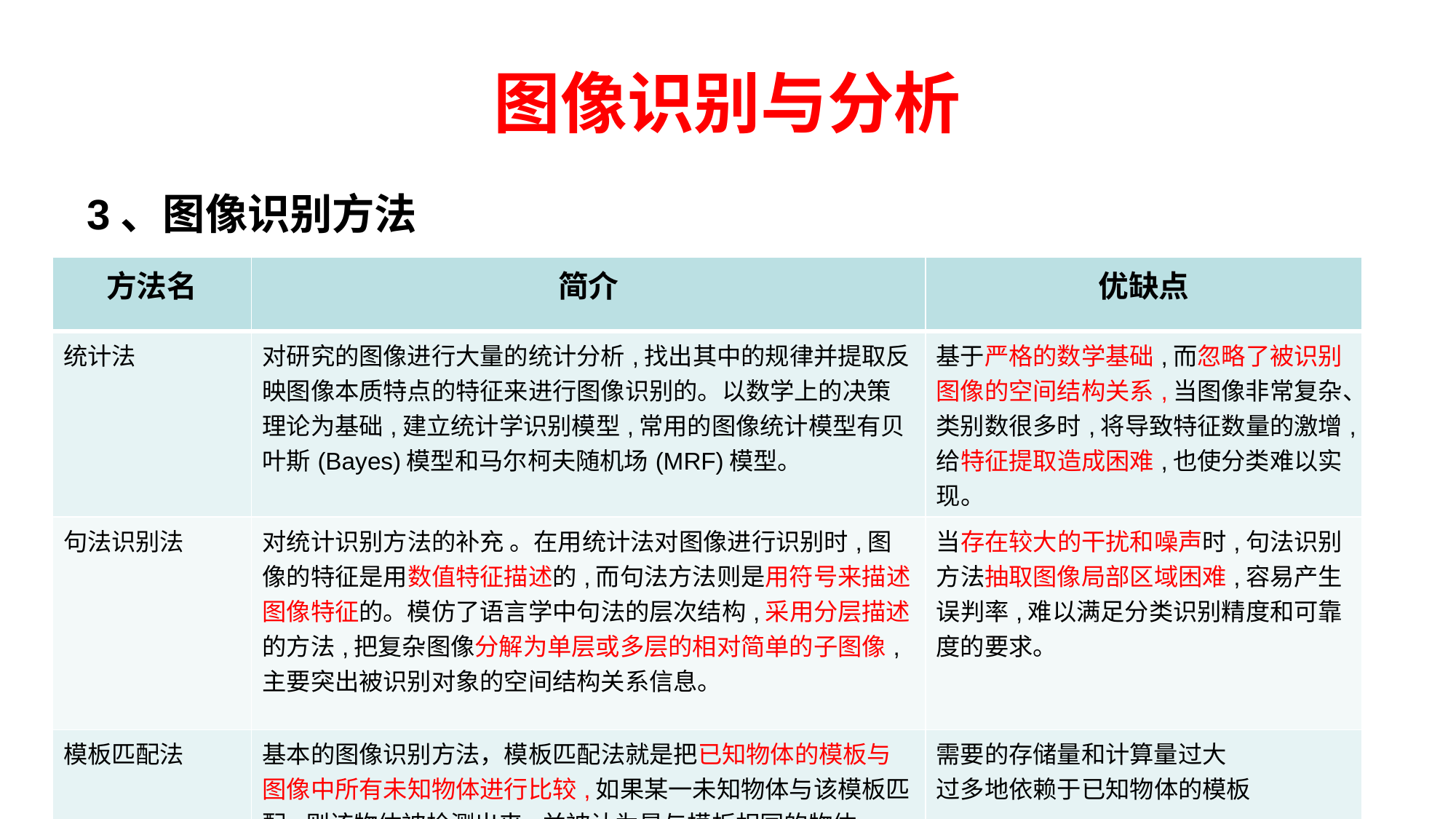

# 图像识别与分析
  3、图像识别方法
| 方法名 | 简介 | 优缺点 |
| --- | --- | --- |
| 统计法 | 对研究的图像进行大量的统计分析,找出其中的规律并提取反映图像本质特点的特征来进行图像识别的。以数学上的决策理论为基础,建立统计学识别模型,常用的图像统计模型有贝叶斯(Bayes)模型和马尔柯夫随机场(MRF)模型。 | 基于严格的数学基础,而忽略了被识别图像的空间结构关系,当图像非常复杂、类别数很多时,将导致特征数量的激增,给特征提取造成困难,也使分类难以实现。 |
| 句法识别法 | 对统计识别方法的补充 。在用统计法对图像进行识别时,图像的特征是用数值特征描述的,而句法方法则是用符号来描述图像特征的。模仿了语言学中句法的层次结构,采用分层描述的方法,把复杂图像分解为单层或多层的相对简单的子图像,主要突出被识别对象的空间结构关系信息。 | 当存在较大的干扰和噪声时,句法识别方法抽取图像局部区域困难,容易产生误判率,难以满足分类识别精度和可靠度的要求。 |
| 模板匹配法 | 基本的图像识别方法，模板匹配法就是把已知物体的模板与图像中所有未知物体进行比较,如果某一未知物体与该模板匹配,则该物体被检测出来,并被认为是与模板相同的物体。 | 需要的存储量和计算量过大 过多地依赖于已知物体的模板 |